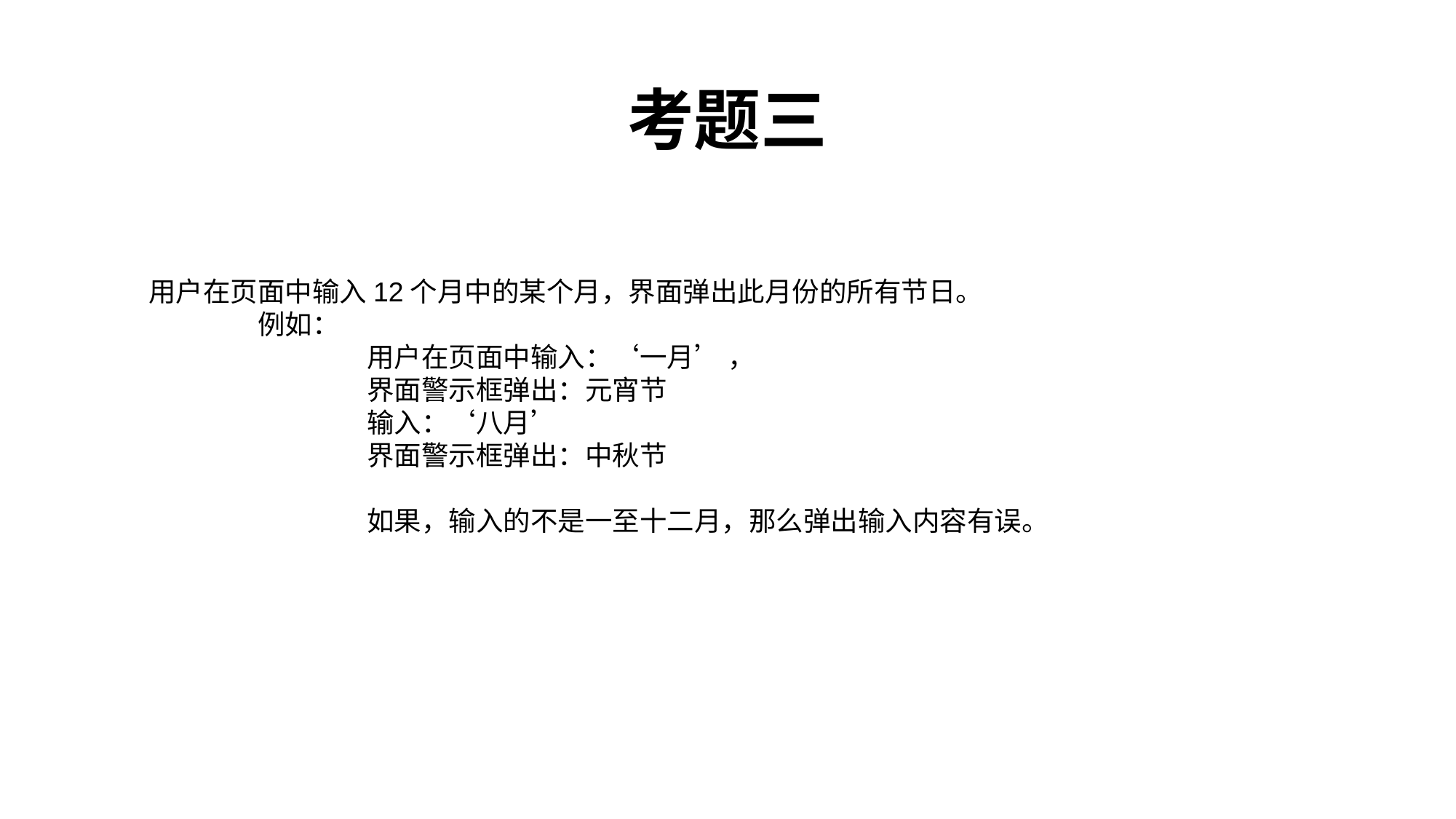

# 考题三
用户在页面中输入12个月中的某个月，界面弹出此月份的所有节日。
	例如：
		用户在页面中输入：‘一月’ ，
		界面警示框弹出：元宵节
		输入：‘八月’
		界面警示框弹出：中秋节

		如果，输入的不是一至十二月，那么弹出输入内容有误。